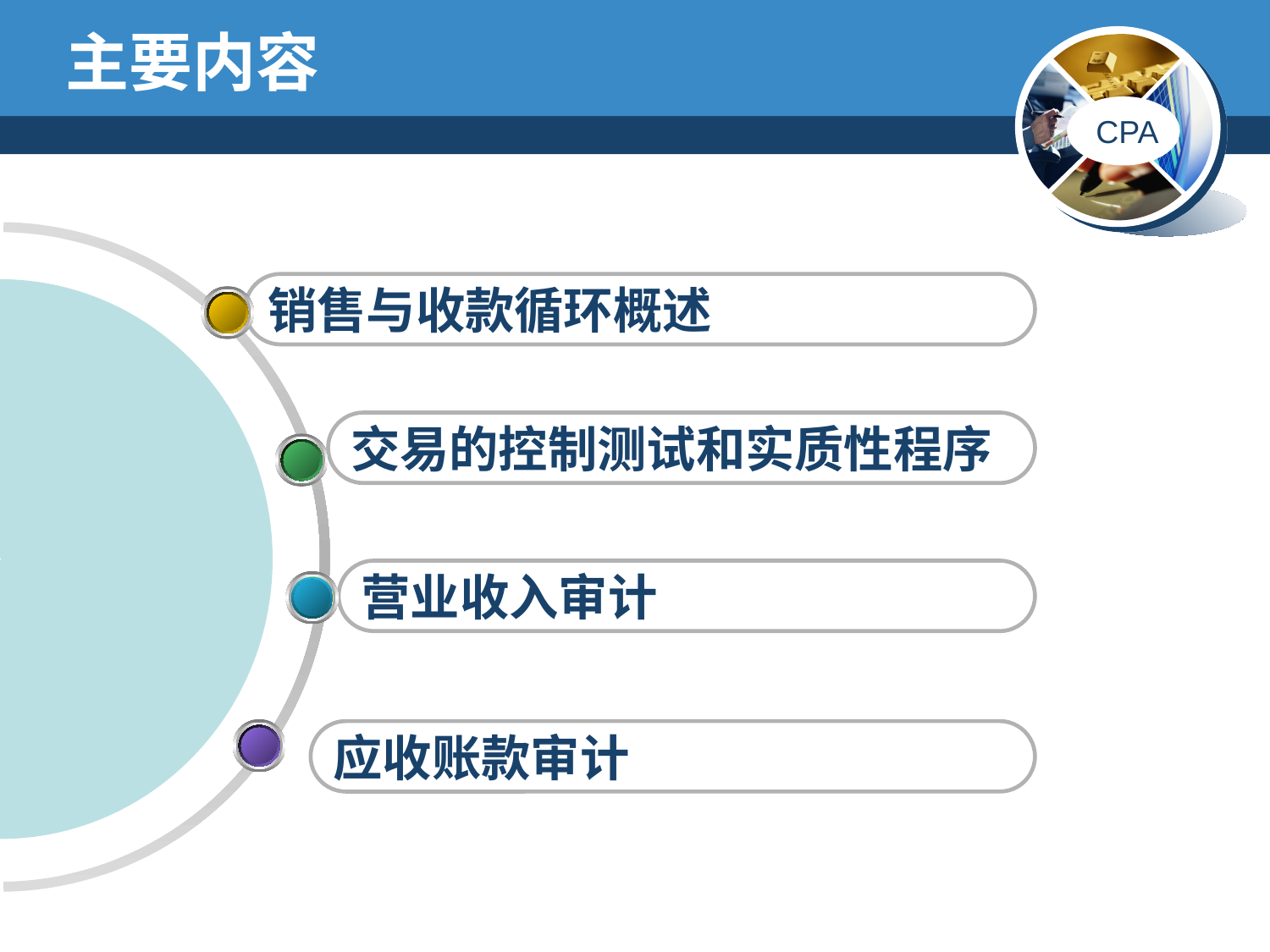

# 主要内容

销售与收款循环概述

交易的控制测试和实质性程序

营业收入审计

应收账款审计